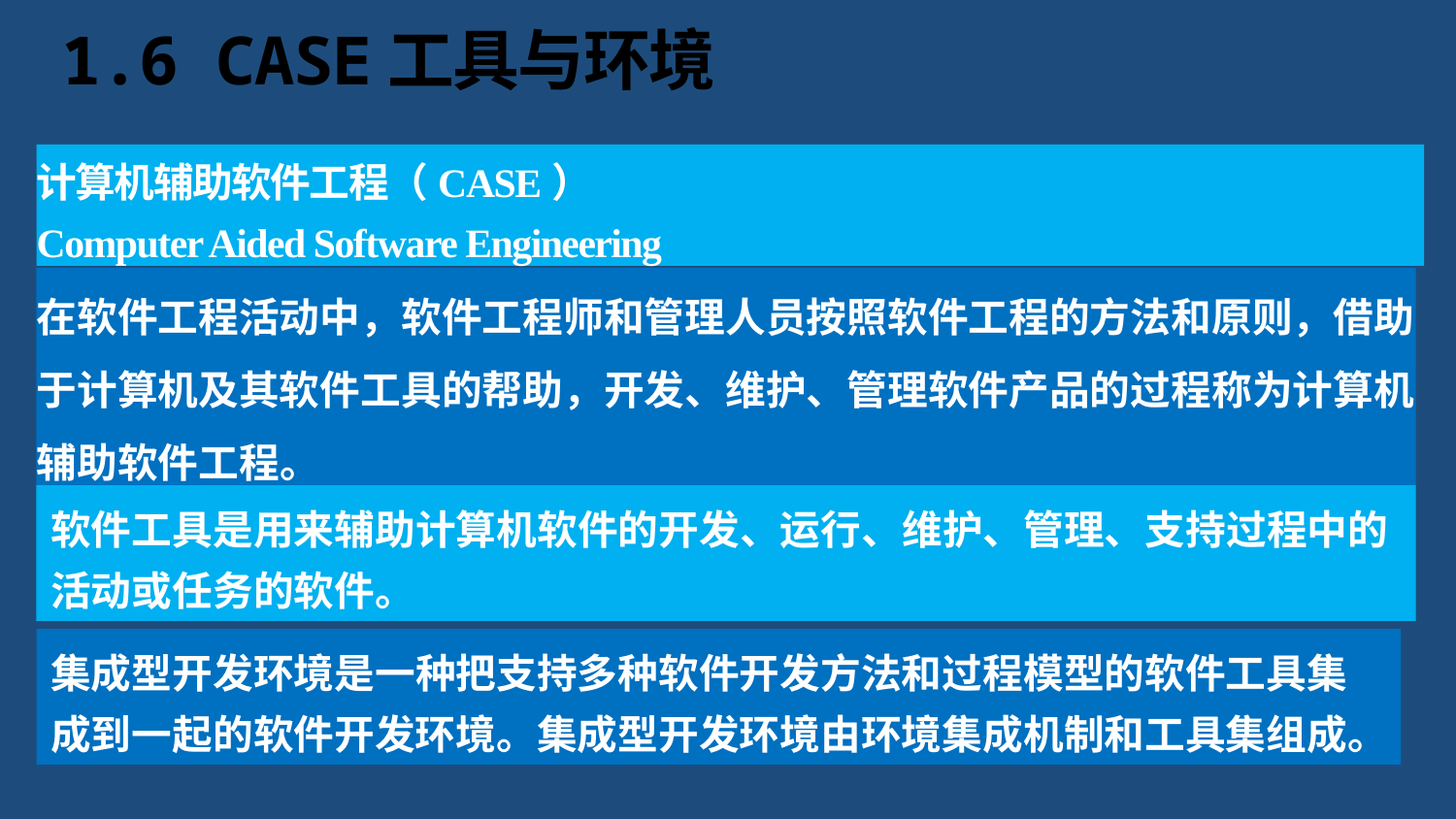

# 1.6 CASE工具与环境
计算机辅助软件工程（CASE）
Computer Aided Software Engineering
在软件工程活动中，软件工程师和管理人员按照软件工程的方法和原则，借助于计算机及其软件工具的帮助，开发、维护、管理软件产品的过程称为计算机辅助软件工程。
软件工具是用来辅助计算机软件的开发、运行、维护、管理、支持过程中的活动或任务的软件。
集成型开发环境是一种把支持多种软件开发方法和过程模型的软件工具集成到一起的软件开发环境。集成型开发环境由环境集成机制和工具集组成。